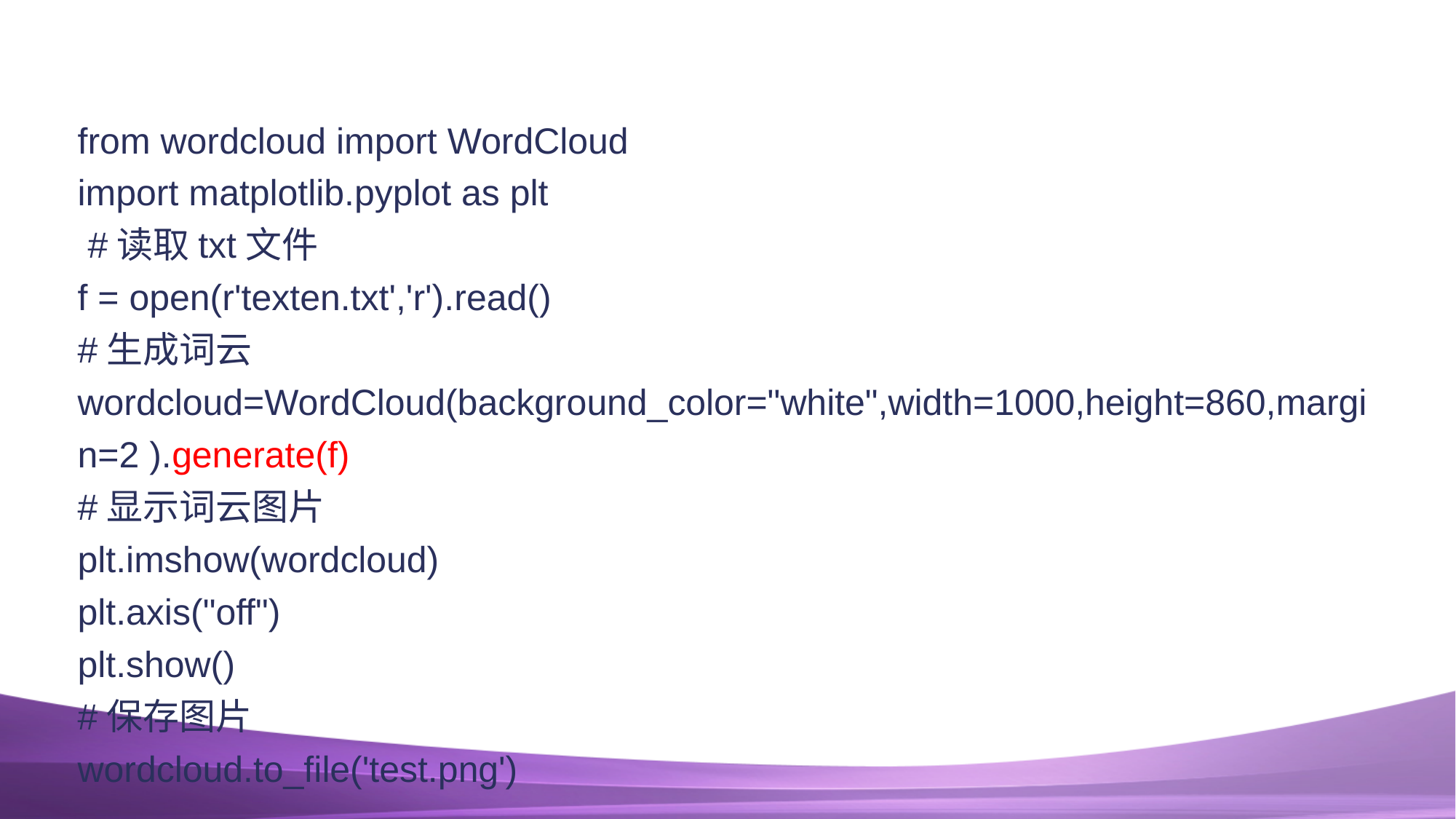

#
from wordcloud import WordCloud
import matplotlib.pyplot as plt
 #读取txt文件
f = open(r'texten.txt','r').read()
#生成词云
wordcloud=WordCloud(background_color="white",width=1000,height=860,margin=2 ).generate(f)
#显示词云图片
plt.imshow(wordcloud)
plt.axis("off")
plt.show()
#保存图片
wordcloud.to_file('test.png')